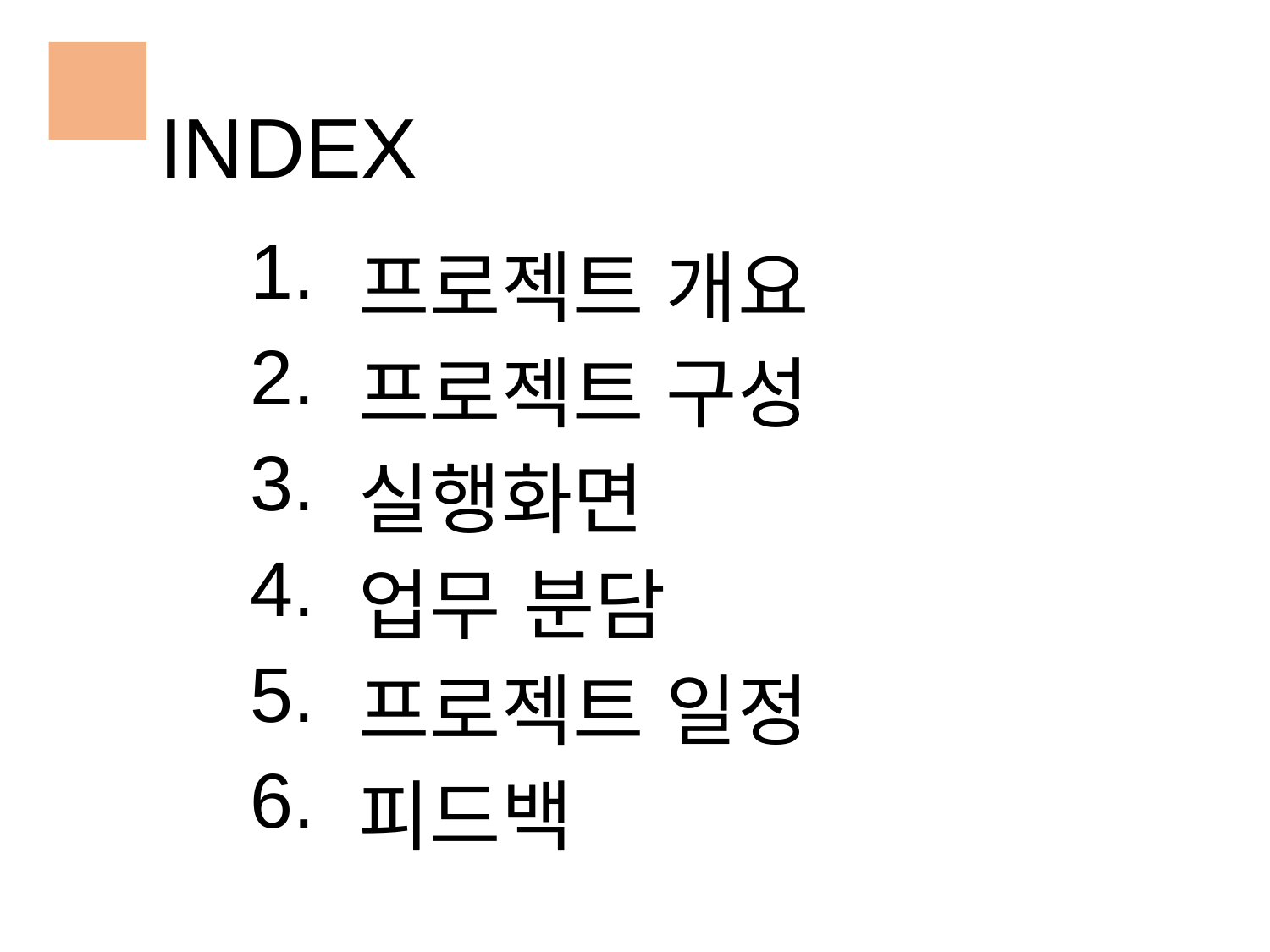

INDEX
| 1. | 프로젝트 개요 |
| --- | --- |
| 2. | 프로젝트 구성 |
| 3. | 실행화면 |
| 4. | 업무 분담 |
| 5. | 프로젝트 일정 |
| 6. | 피드백 |